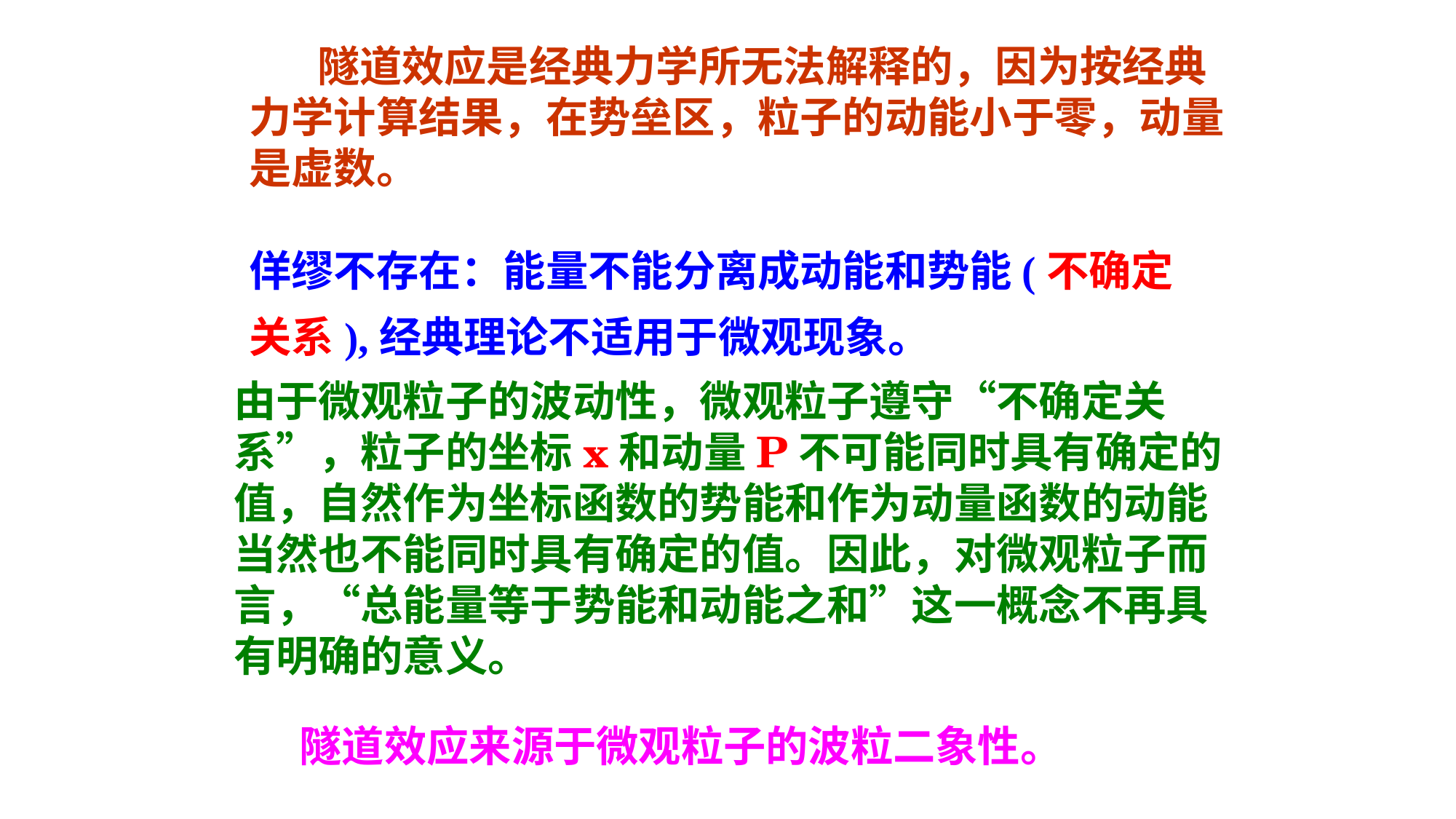

隧道效应是经典力学所无法解释的，因为按经典力学计算结果，在势垒区，粒子的动能小于零，动量是虚数。
佯缪不存在：能量不能分离成动能和势能(不确定关系),经典理论不适用于微观现象。
由于微观粒子的波动性，微观粒子遵守“不确定关系”，粒子的坐标x和动量P不可能同时具有确定的值，自然作为坐标函数的势能和作为动量函数的动能当然也不能同时具有确定的值。因此，对微观粒子而言，“总能量等于势能和动能之和”这一概念不再具有明确的意义。
      隧道效应来源于微观粒子的波粒二象性。